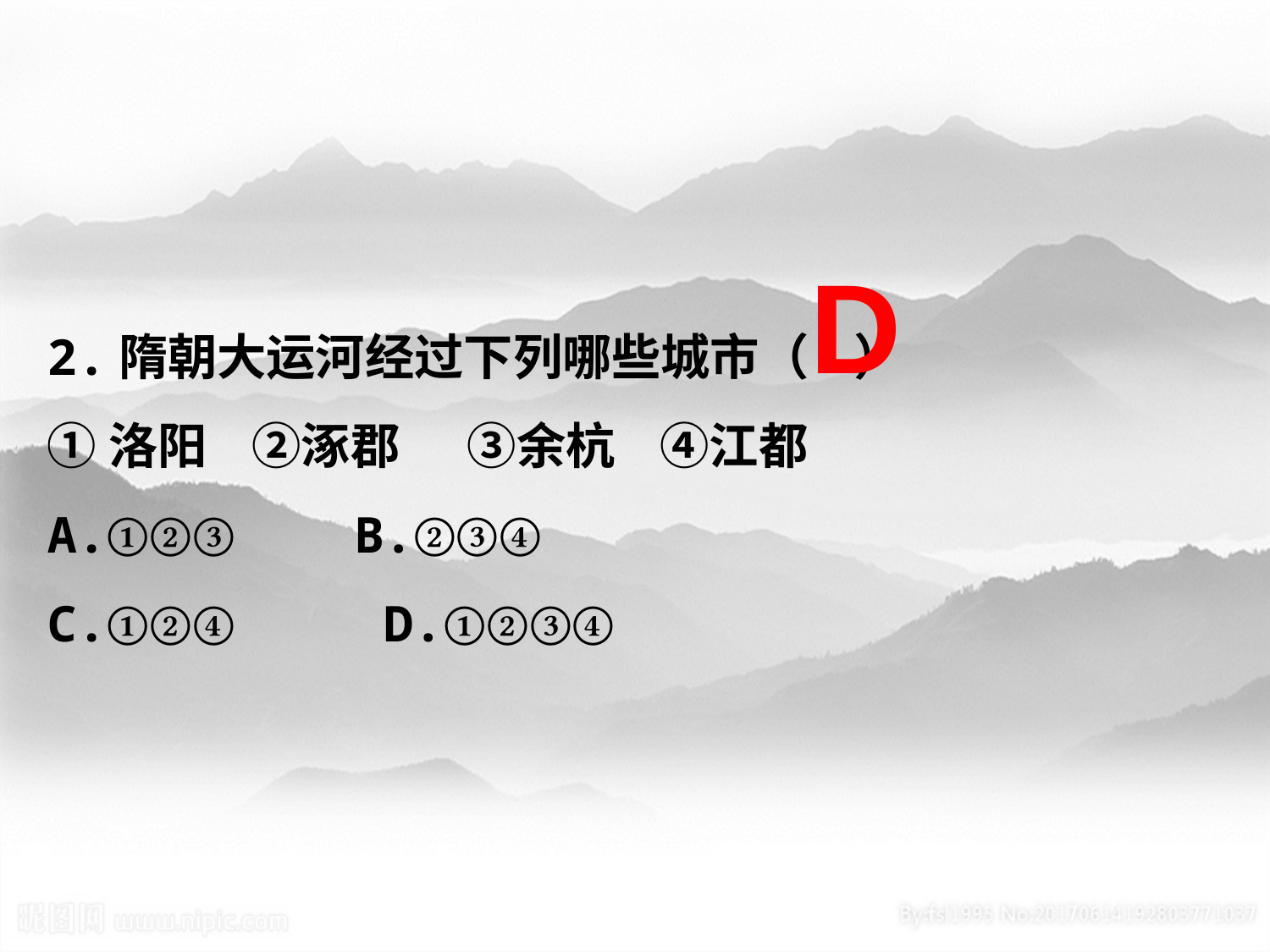

D
2.隋朝大运河经过下列哪些城市（    ）
①洛阳    ②涿郡      ③余杭    ④江都
A.①②③    B.②③④
C.①②④     D.①②③④